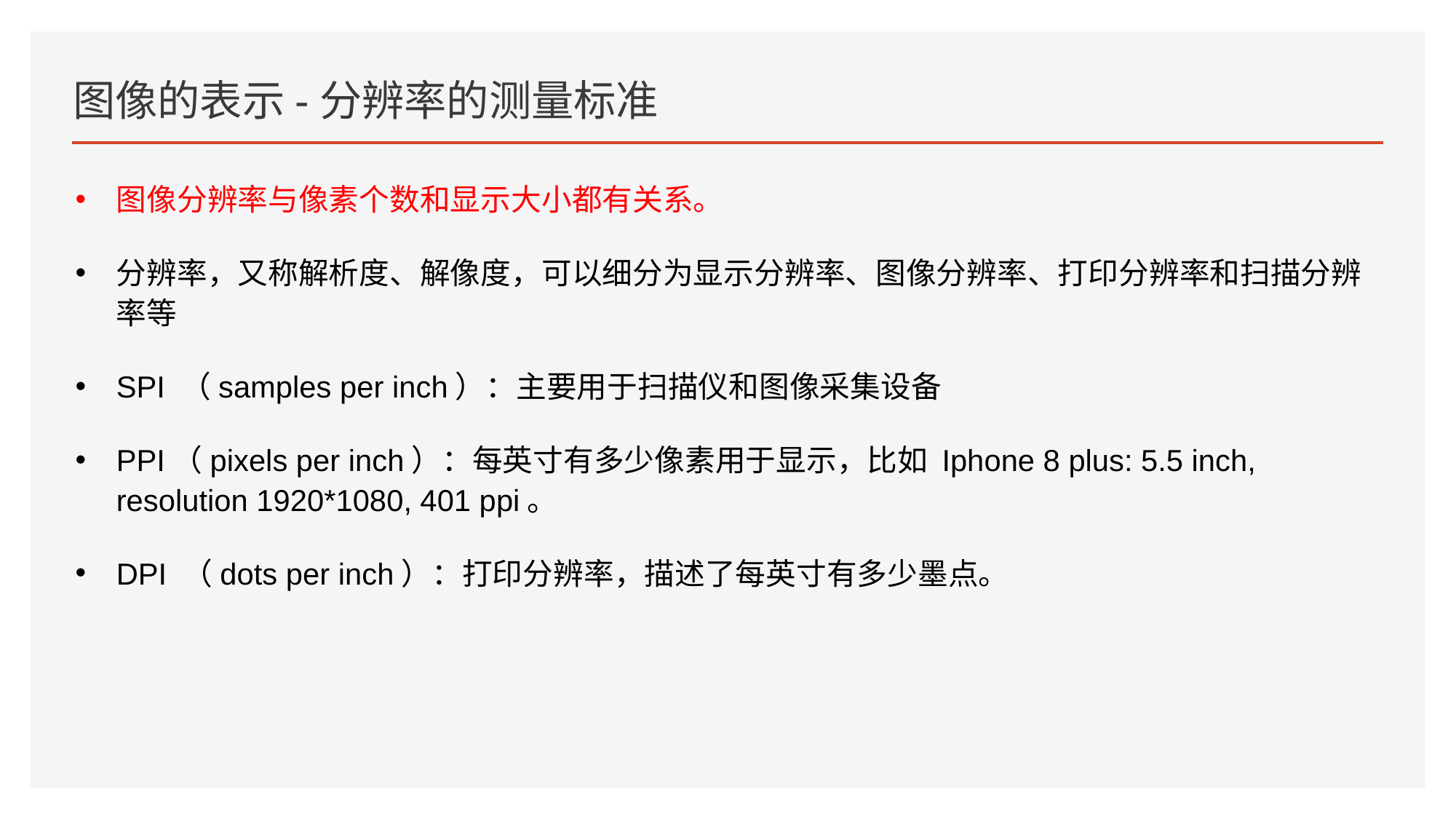

# 图像的表示-分辨率的测量标准
图像分辨率与像素个数和显示大小都有关系。
分辨率，又称解析度、解像度，可以细分为显示分辨率、图像分辨率、打印分辨率和扫描分辨率等
SPI （samples per inch）：主要用于扫描仪和图像采集设备
PPI（pixels per inch）：每英寸有多少像素用于显示，比如 Iphone 8 plus: 5.5 inch, resolution 1920*1080, 401 ppi。
DPI （dots per inch）：打印分辨率，描述了每英寸有多少墨点。